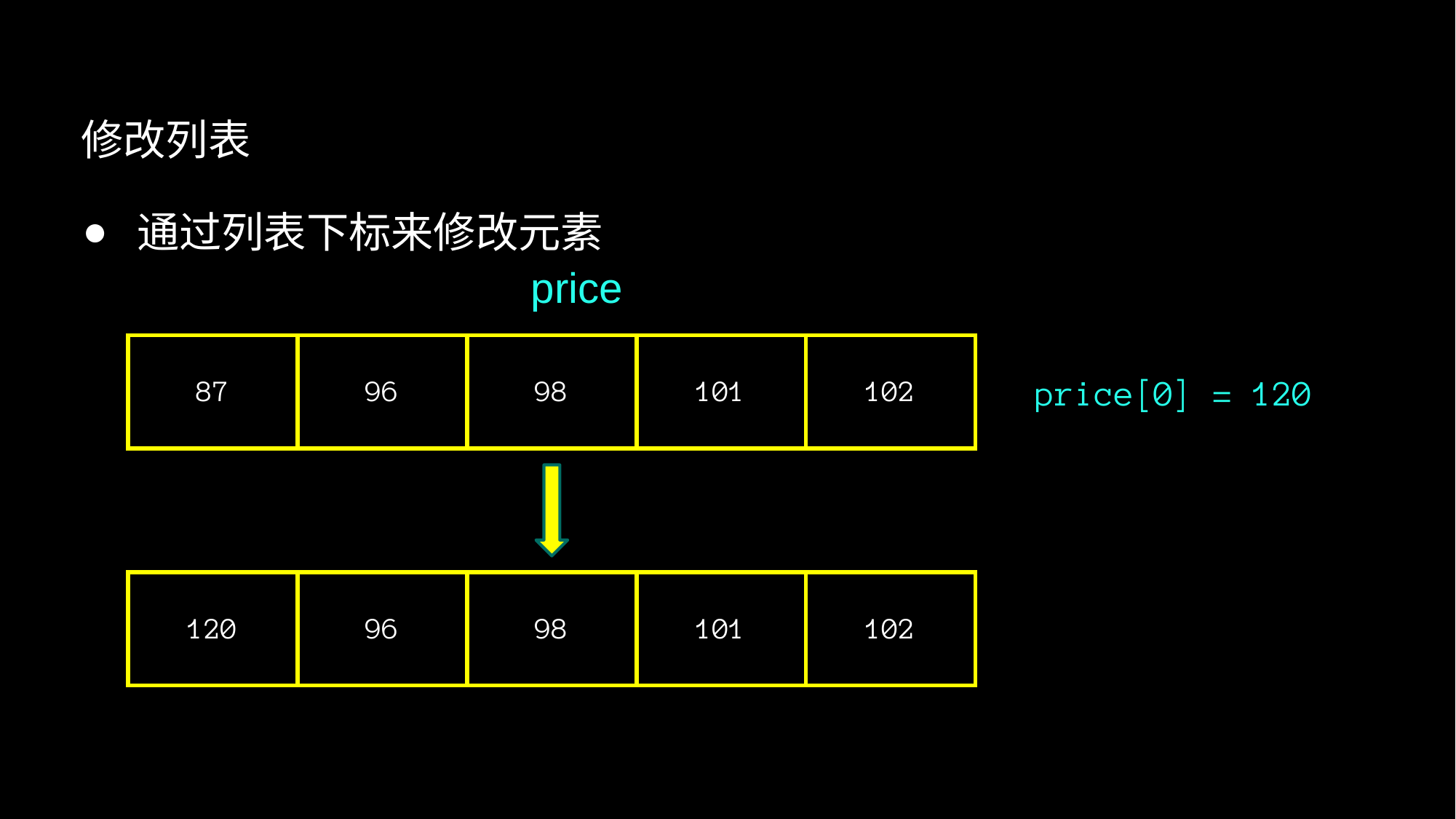

修改列表
通过列表下标来修改元素

price
| 87 | 96 | 98 | 101 | 102 |
| --- | --- | --- | --- | --- |
price[0] = 120

| 120 | 96 | 98 | 101 | 102 |
| --- | --- | --- | --- | --- |